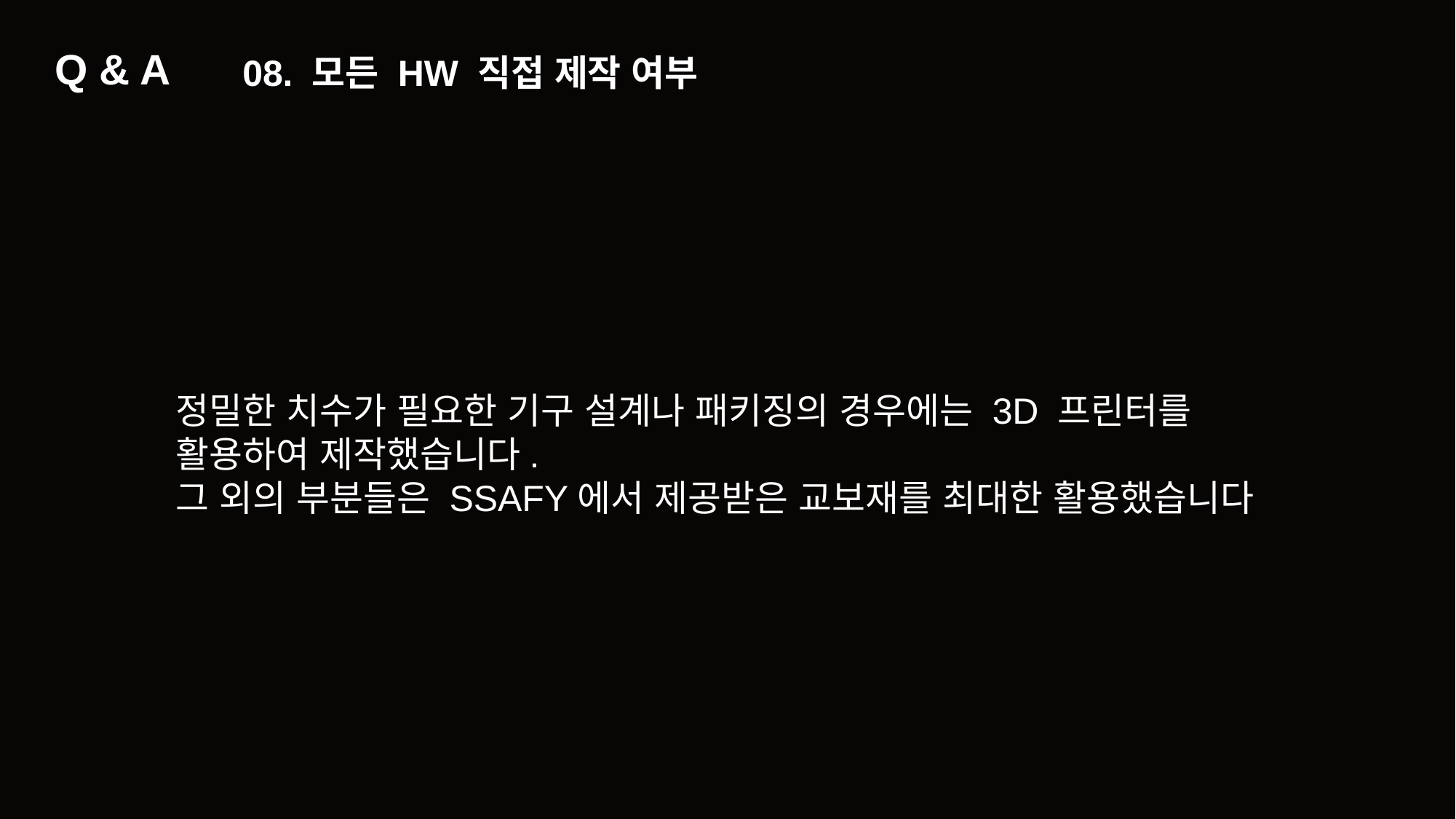

Q & A
08. 모든 HW 직접 제작 여부
정밀한 치수가 필요한 기구 설계나 패키징의 경우에는 3D 프린터를 활용하여 제작했습니다.
그 외의 부분들은 SSAFY에서 제공받은 교보재를 최대한 활용했습니다